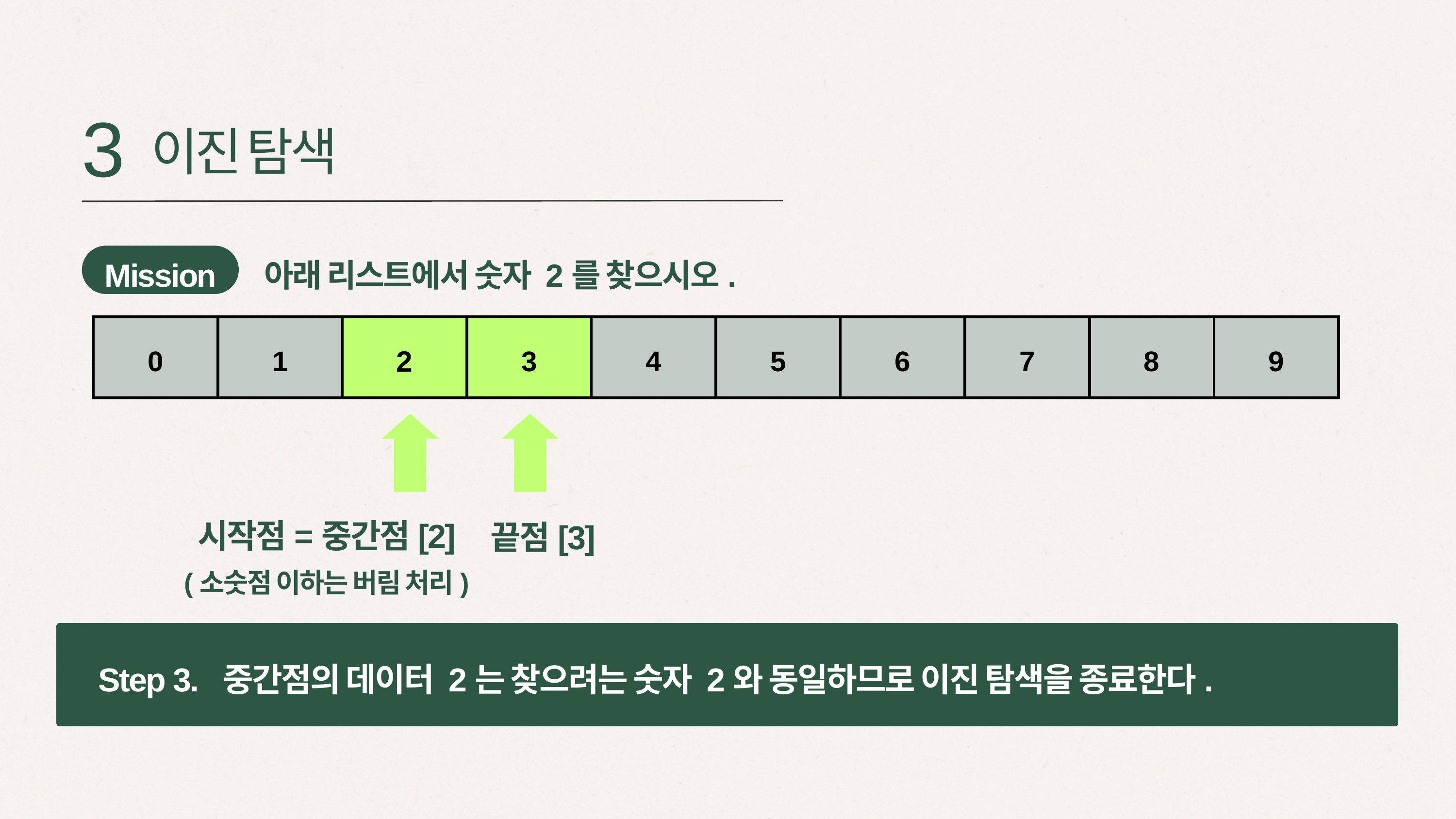

3
이진 탐색

 Mission     아래 리스트에서 숫자 2를 찾으시오.

| 0 | 1 | 2 | 3 | 4 | 5 | 6 | 7 | 8 | 9 |
| --- | --- | --- | --- | --- | --- | --- | --- | --- | --- |

시작점=중간점[2]
(소숫점 이하는 버림 처리)
끝점[3]

Step 3.  중간점의 데이터 2는 찾으려는 숫자 2와 동일하므로 이진 탐색을 종료한다.